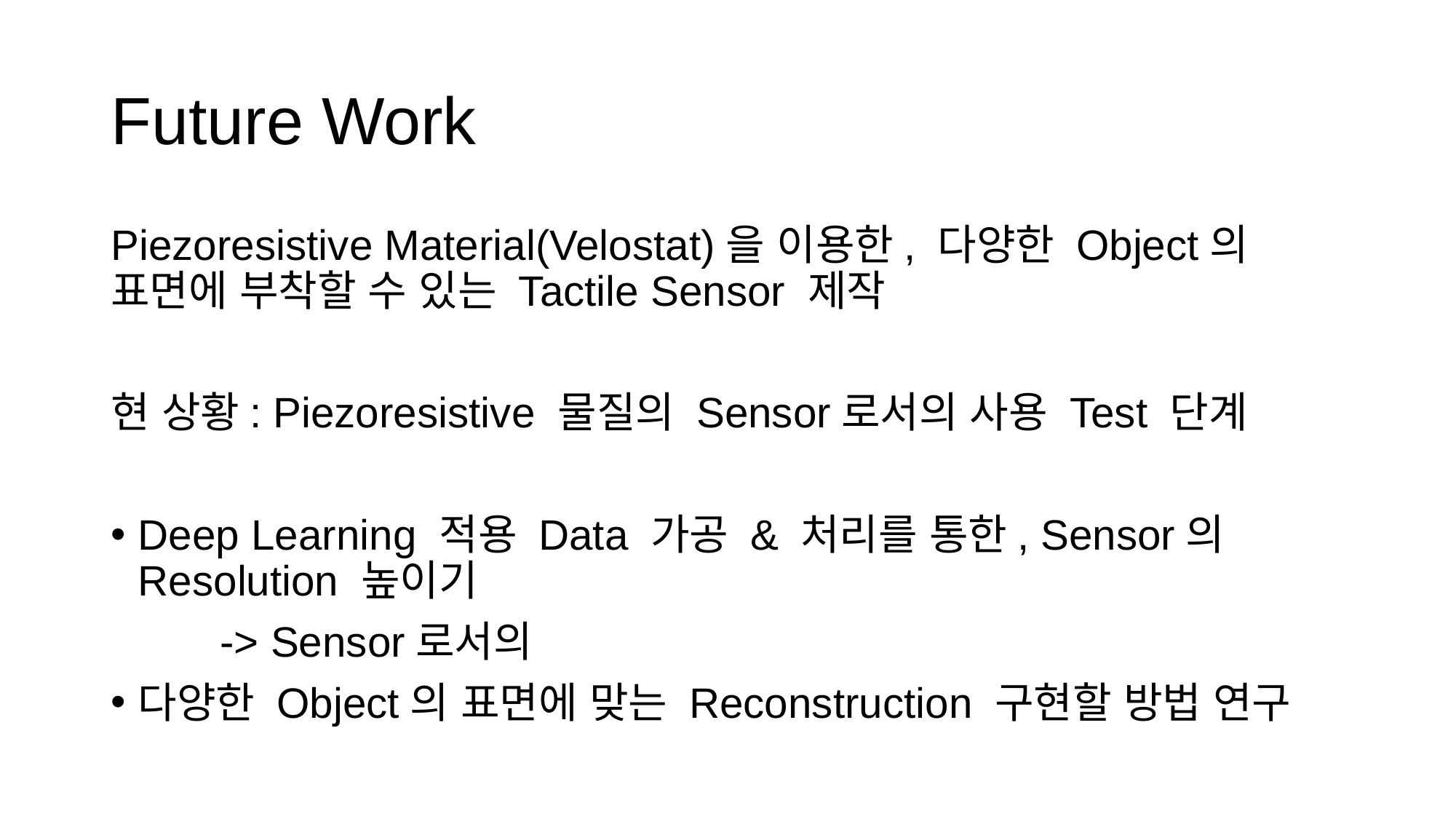

# Future Work
Piezoresistive Material(Velostat)을 이용한, 다양한 Object의 표면에 부착할 수 있는 Tactile Sensor 제작

현 상황: Piezoresistive 물질의 Sensor로서의 사용 Test 단계

Deep Learning 적용 Data 가공 & 처리를 통한, Sensor의 Resolution 높이기
	-> Sensor로서의
다양한 Object의 표면에 맞는 Reconstruction 구현할 방법 연구